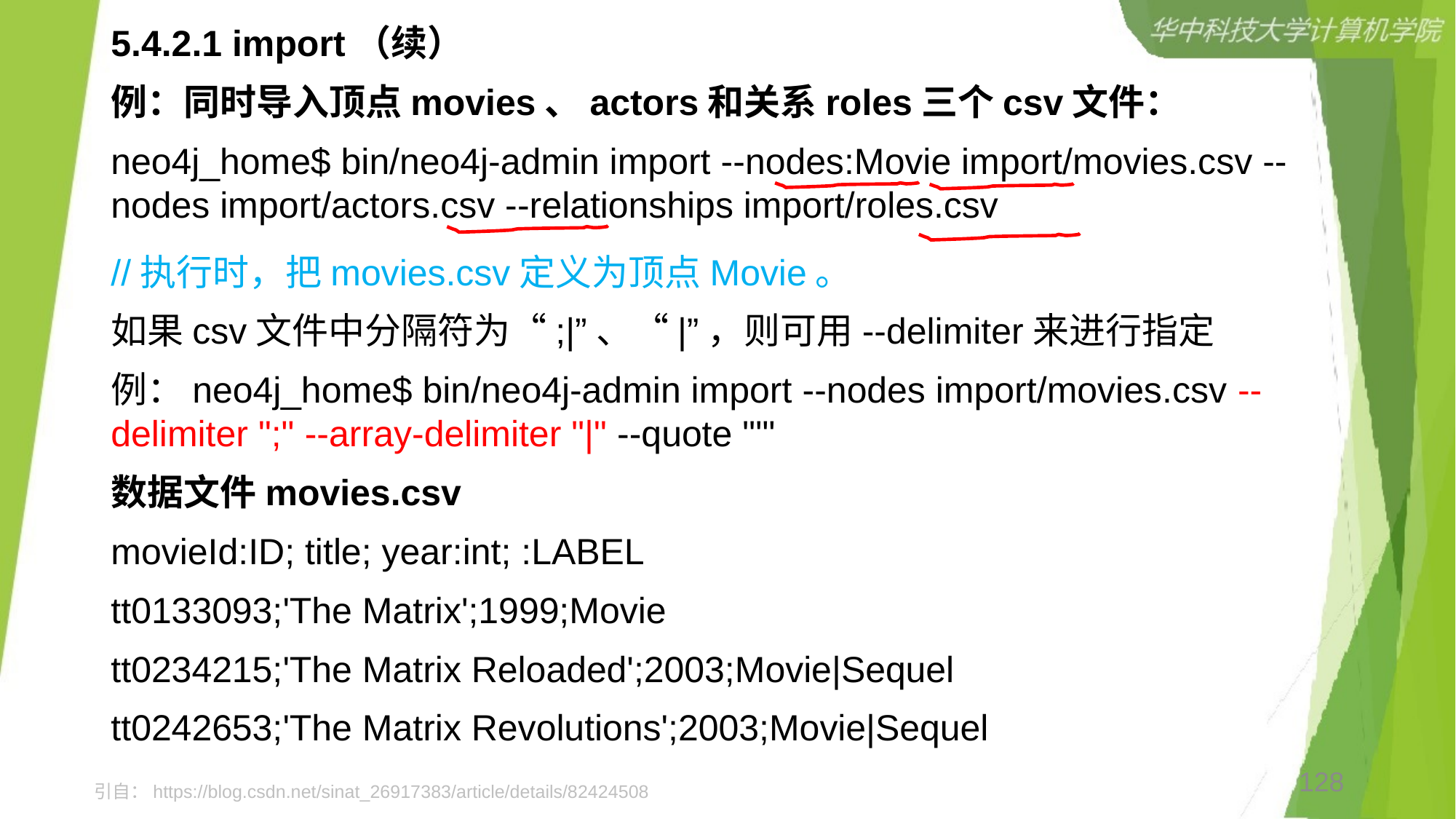

5.4.2.1 import（续）
例：同时导入顶点movies、actors和关系roles三个csv文件：
neo4j_home$ bin/neo4j-admin import --nodes:Movie import/movies.csv --nodes import/actors.csv --relationships import/roles.csv
//执行时，把movies.csv定义为顶点Movie。
如果csv文件中分隔符为“;|”、“|”，则可用--delimiter来进行指定
例：neo4j_home$ bin/neo4j-admin import --nodes import/movies.csv --delimiter ";" --array-delimiter "|" --quote "'"
数据文件movies.csv
movieId:ID; title; year:int; :LABEL
tt0133093;'The Matrix';1999;Movie
tt0234215;'The Matrix Reloaded';2003;Movie|Sequel
tt0242653;'The Matrix Revolutions';2003;Movie|Sequel

128
引自：https://blog.csdn.net/sinat_26917383/article/details/82424508